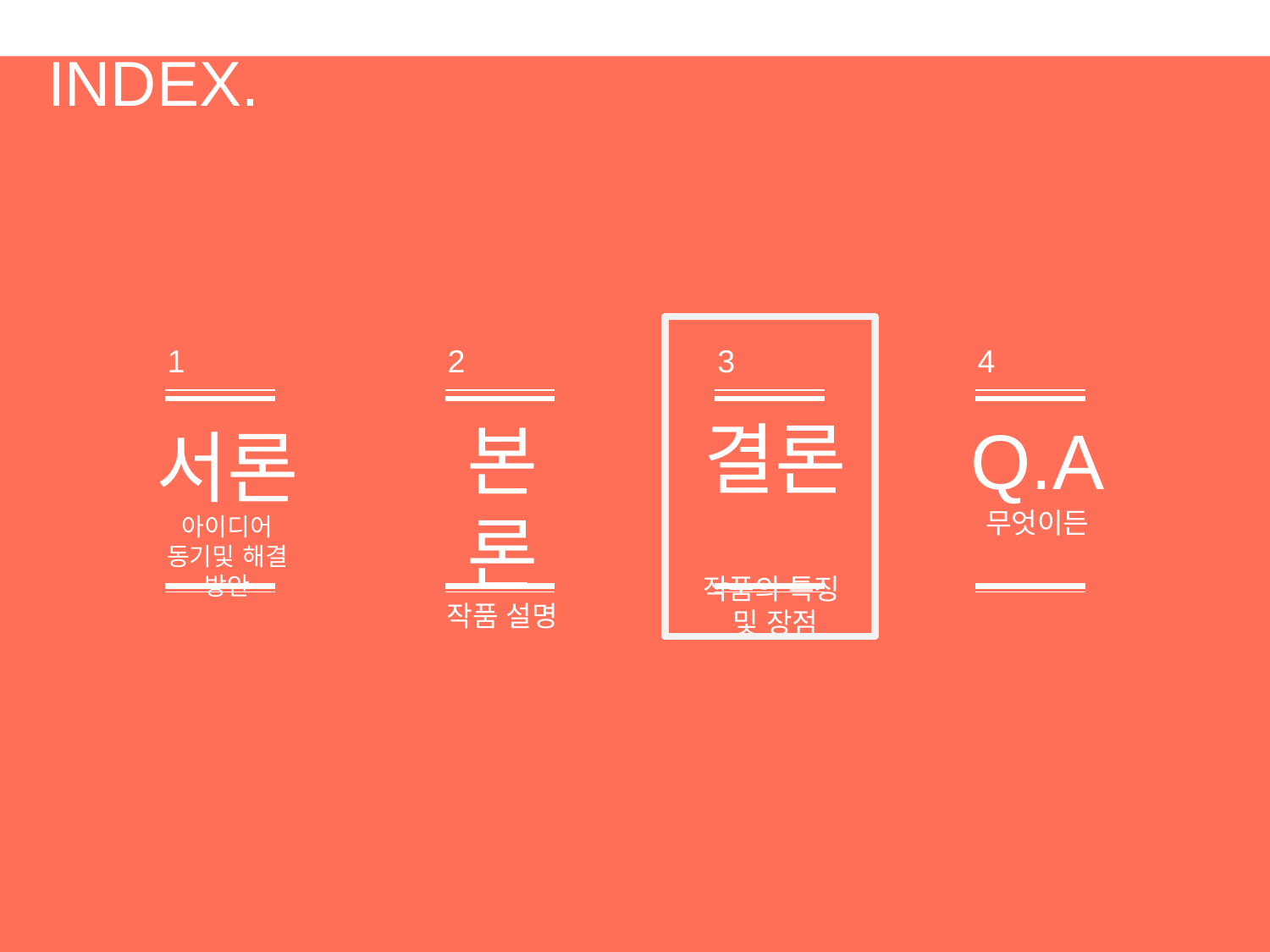

INDEX.

1
2
3
4
결론

작품의 특징
및 장점

본론
작품 설명

Q.A
무엇이든
서론
아이디어 동기및 해결 방안